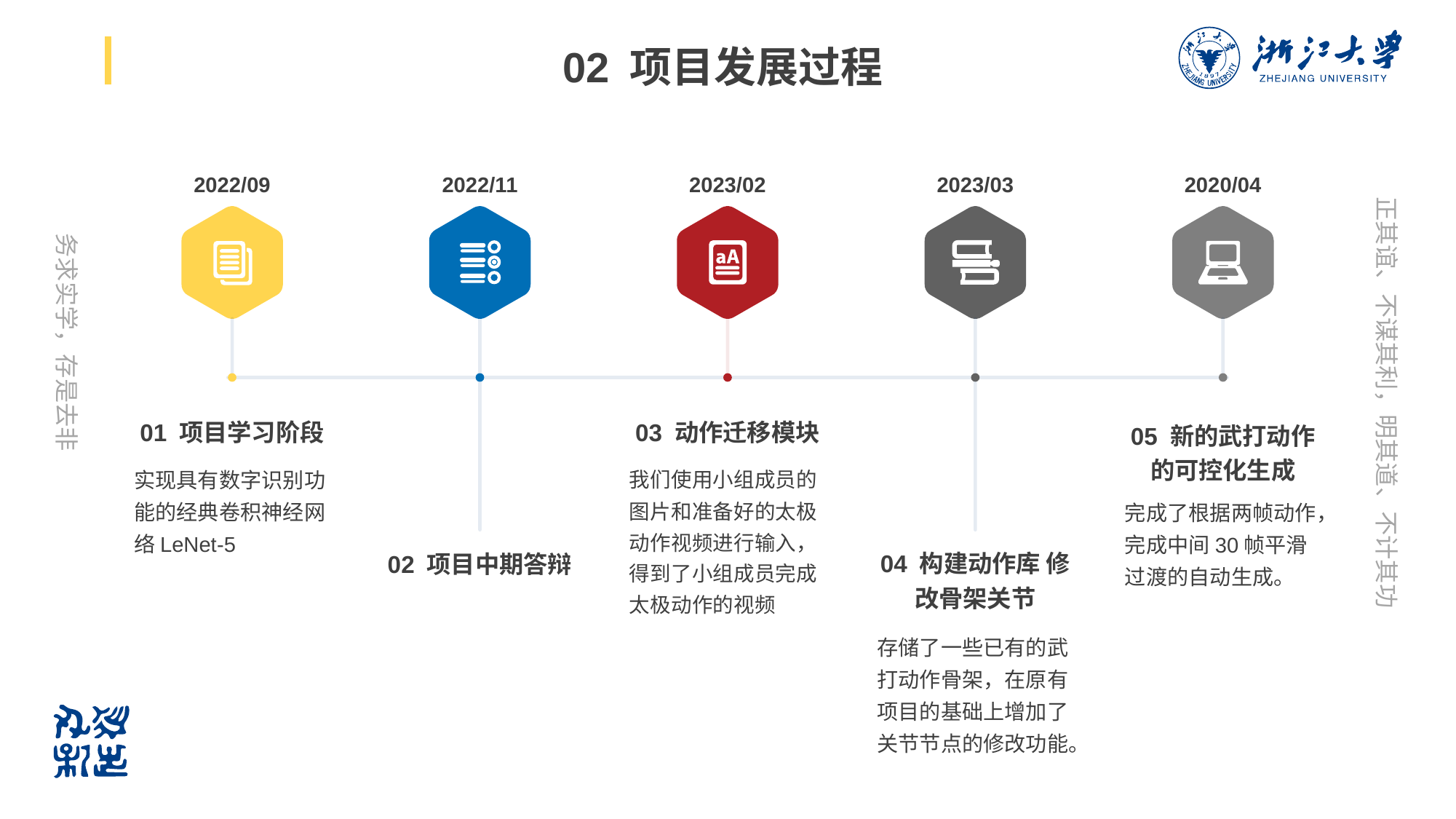

# 02 项目发展过程

2022/09
2022/11
2023/02
2023/03
2020/04

01 项目学习阶段
实现具有数字识别功能的经典卷积神经网络LeNet-5
03 动作迁移模块
我们使用小组成员的图片和准备好的太极动作视频进行输入，得到了小组成员完成太极动作的视频
05 新的武打动作的可控化生成
完成了根据两帧动作，完成中间30帧平滑过渡的自动生成。
04 构建动作库 修改骨架关节
存储了一些已有的武打动作骨架，在原有项目的基础上增加了关节节点的修改功能。
02 项目中期答辩

8